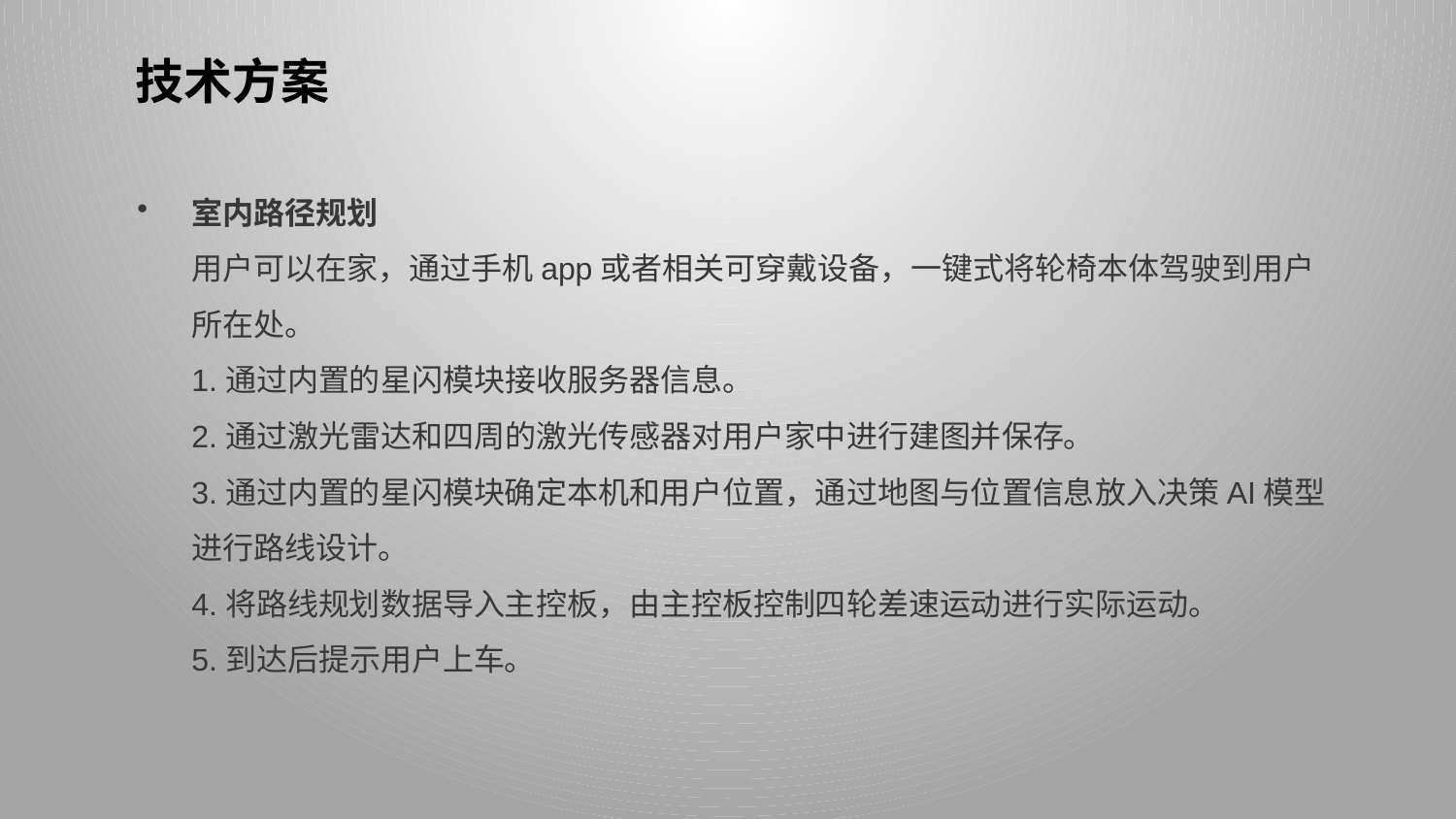

技术方案
室内路径规划
用户可以在家，通过手机app或者相关可穿戴设备，一键式将轮椅本体驾驶到用户所在处。
1.通过内置的星闪模块接收服务器信息。
2.通过激光雷达和四周的激光传感器对用户家中进行建图并保存。
3.通过内置的星闪模块确定本机和用户位置，通过地图与位置信息放入决策AI模型进行路线设计。
4.将路线规划数据导入主控板，由主控板控制四轮差速运动进行实际运动。
5.到达后提示用户上车。